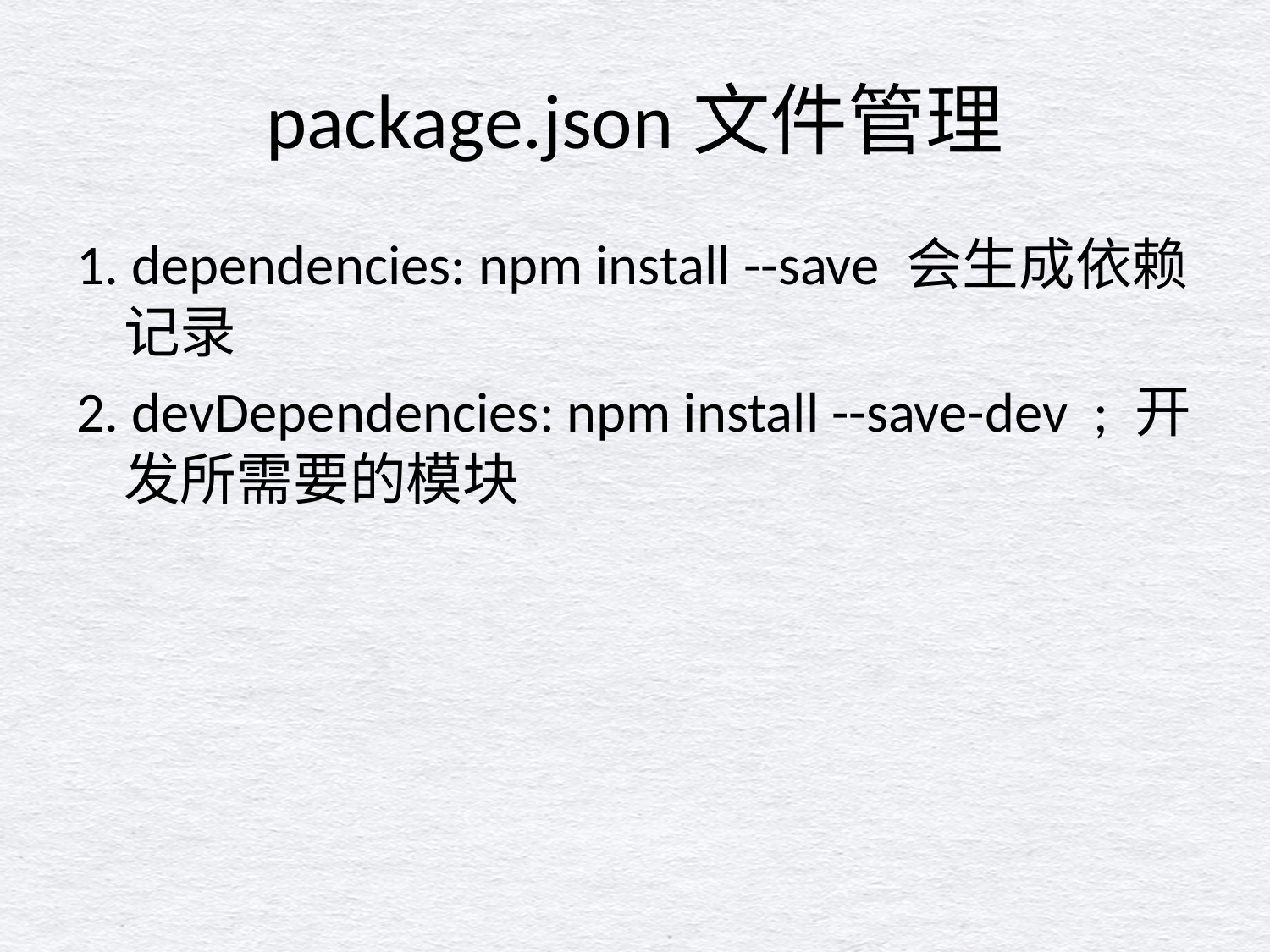

# package.json文件管理
1. dependencies: npm install --save 会生成依赖记录
2. devDependencies: npm install --save-dev  ; 开发所需要的模块